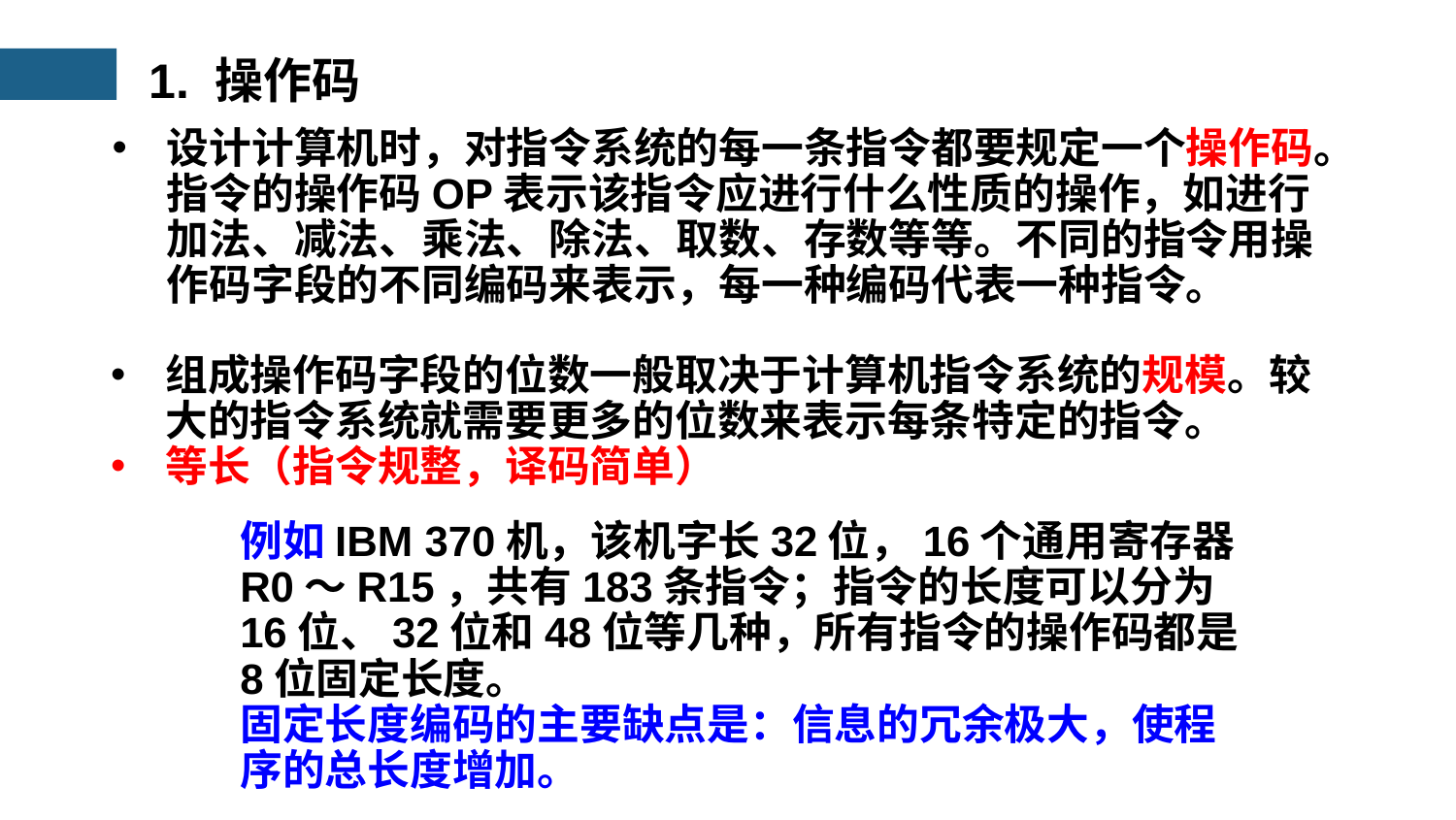

1. 操作码
设计计算机时，对指令系统的每一条指令都要规定一个操作码。指令的操作码OP表示该指令应进行什么性质的操作，如进行加法、减法、乘法、除法、取数、存数等等。不同的指令用操作码字段的不同编码来表示，每一种编码代表一种指令。
组成操作码字段的位数一般取决于计算机指令系统的规模。较大的指令系统就需要更多的位数来表示每条特定的指令。
等长（指令规整，译码简单）
例如IBM 370机，该机字长32位，16个通用寄存器R0～R15，共有183条指令；指令的长度可以分为16位、32位和48位等几种，所有指令的操作码都是8位固定长度。
固定长度编码的主要缺点是：信息的冗余极大，使程序的总长度增加。